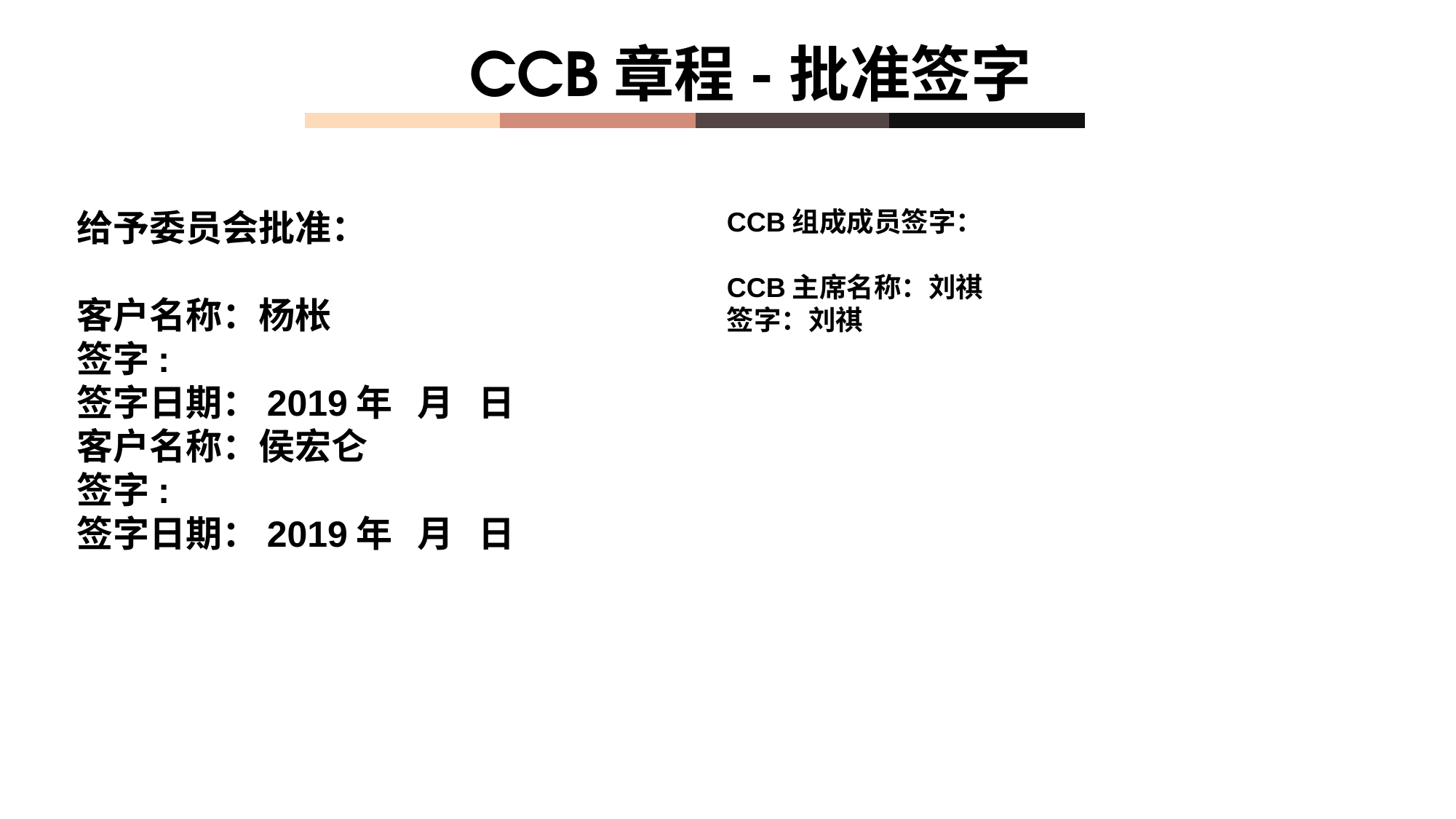

CCB章程-批准签字
给予委员会批准：

客户名称：杨枨
签字:
签字日期：2019年   月   日
客户名称：侯宏仑
签字:
签字日期：2019年   月   日
CCB组成成员签字：

CCB主席名称：刘祺
签字：刘祺